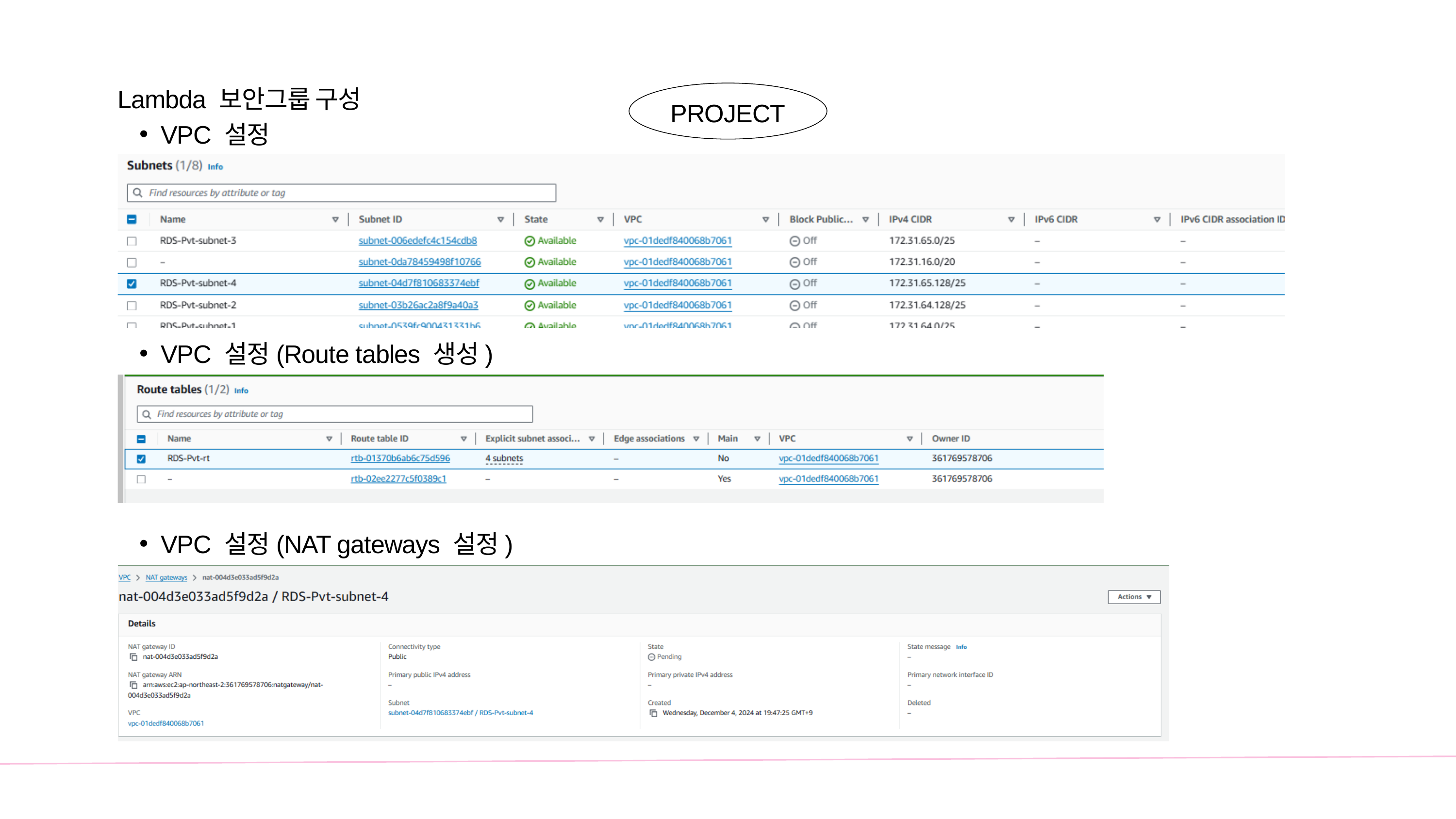

Lambda 보안그룹 구성
VPC 설정

PROJECT

VPC 설정(Route tables 생성)

VPC 설정(NAT gateways 설정)